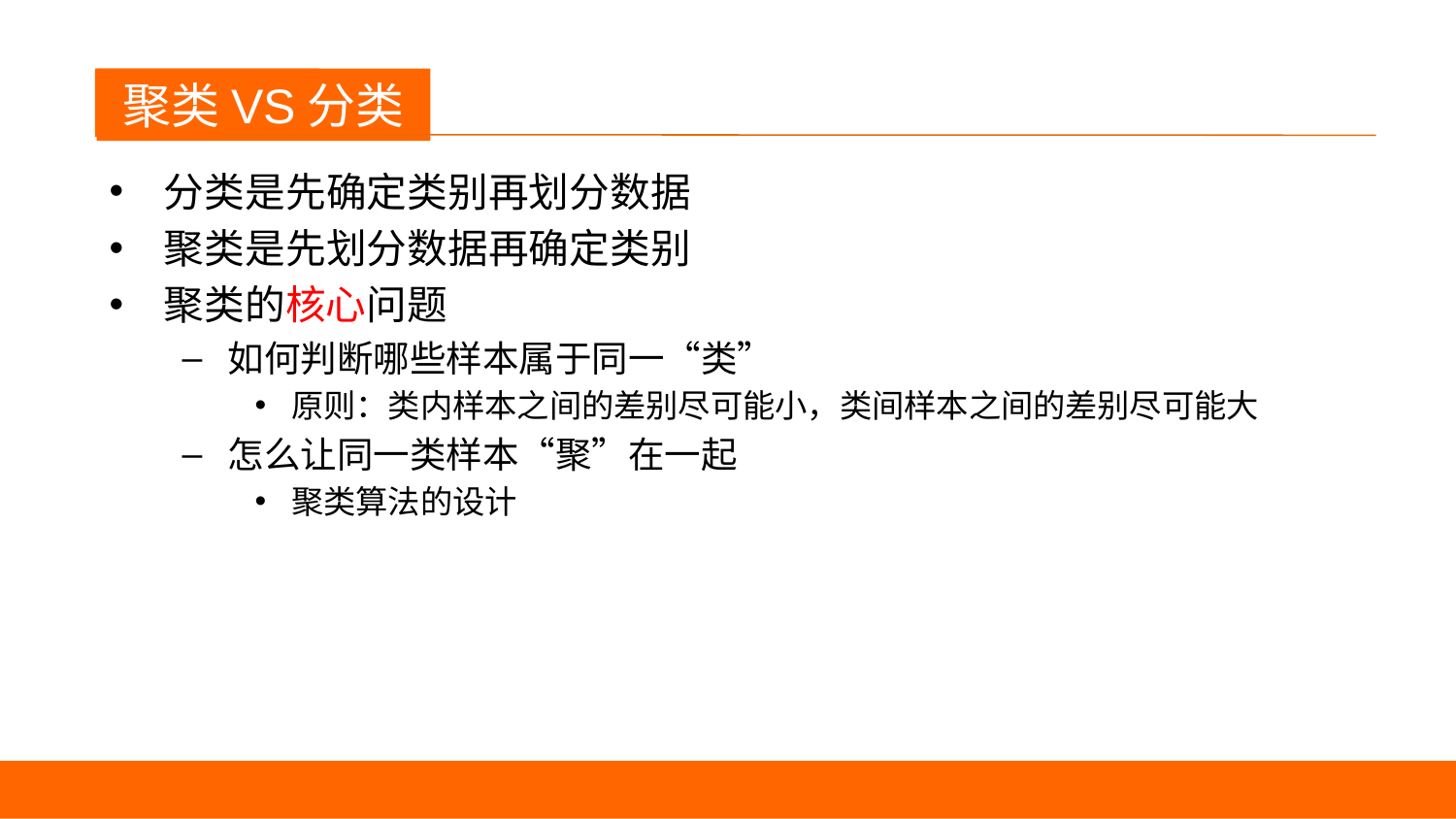

聚类VS分类
分类是先确定类别再划分数据
聚类是先划分数据再确定类别
聚类的核心问题
如何判断哪些样本属于同一“类”
原则：类内样本之间的差别尽可能小，类间样本之间的差别尽可能大
怎么让同一类样本“聚”在一起
聚类算法的设计